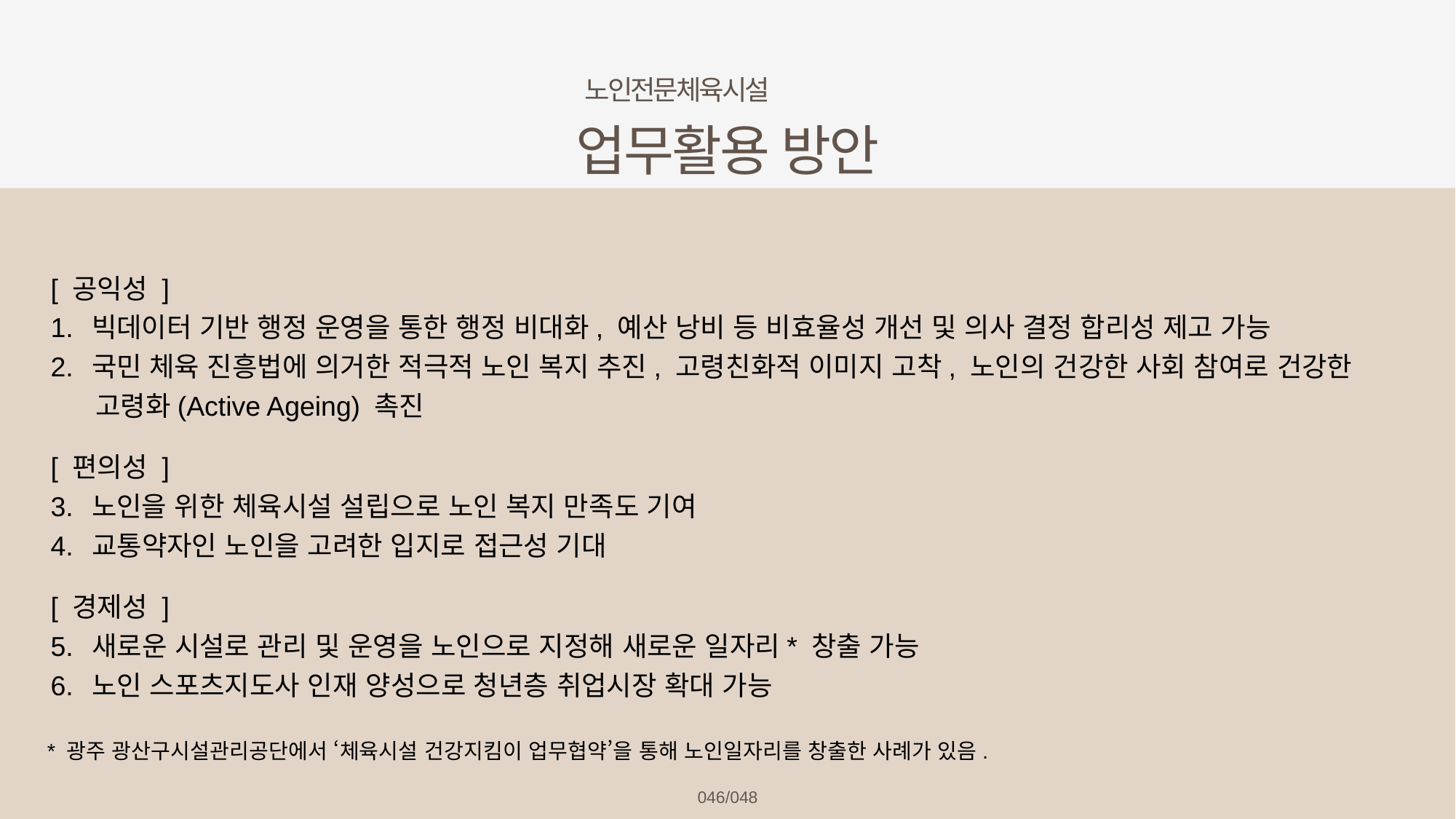

노인전문체육시설
업무활용 방안

[ 공익성 ]
빅데이터 기반 행정 운영을 통한 행정 비대화, 예산 낭비 등 비효율성 개선 및 의사 결정 합리성 제고 가능
국민 체육 진흥법에 의거한 적극적 노인 복지 추진, 고령친화적 이미지 고착, 노인의 건강한 사회 참여로 건강한
     고령화(Active Ageing) 촉진

[ 편의성 ]
노인을 위한 체육시설 설립으로 노인 복지 만족도 기여
교통약자인 노인을 고려한 입지로 접근성 기대

[ 경제성 ]
새로운 시설로 관리 및 운영을 노인으로 지정해 새로운 일자리* 창출 가능
노인 스포츠지도사 인재 양성으로 청년층 취업시장 확대 가능
* 광주 광산구시설관리공단에서 ‘체육시설 건강지킴이 업무협약’을 통해 노인일자리를 창출한 사례가 있음.
046/048